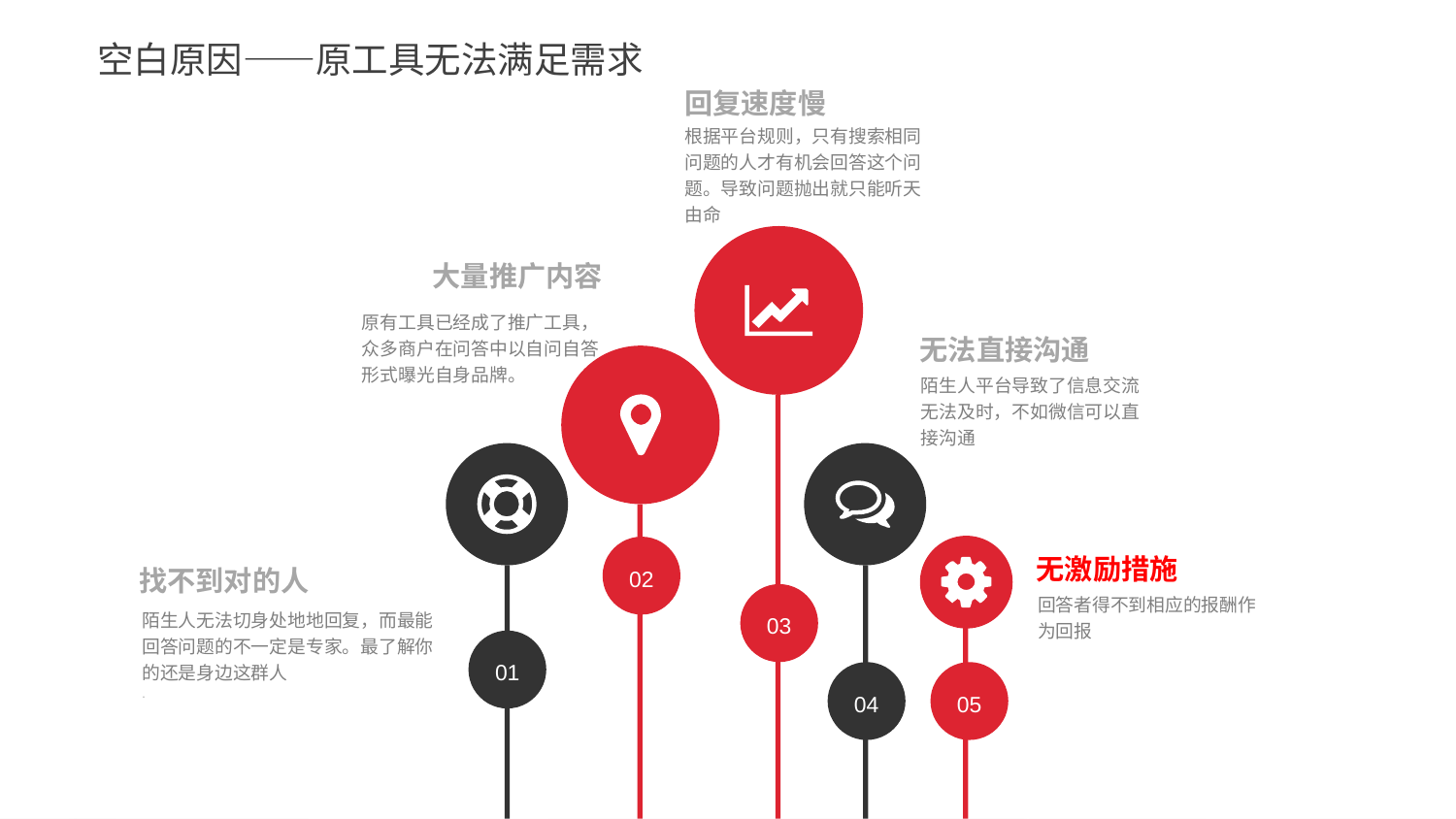

空白原因——原工具无法满足需求
回复速度慢
根据平台规则，只有搜索相同问题的人才有机会回答这个问题。导致问题抛出就只能听天由命
请替换文字内容
建议与标题相关并符合整体语言风格此处添加详细文本描述，建议与标题相关并符合整体语言风格

大量推广内容
原有工具已经成了推广工具，众多商户在问答中以自问自答形式曝光自身品牌。
请替换文字内容
无法直接沟通
陌生人平台导致了信息交流无法及时，不如微信可以直接沟通

02
无激励措施
回答者得不到相应的报酬作为回报
找不到对的人
陌生人无法切身处地地回复，而最能回答问题的不一定是专家。最了解你的还是身边这群人
.

03

01
04
05